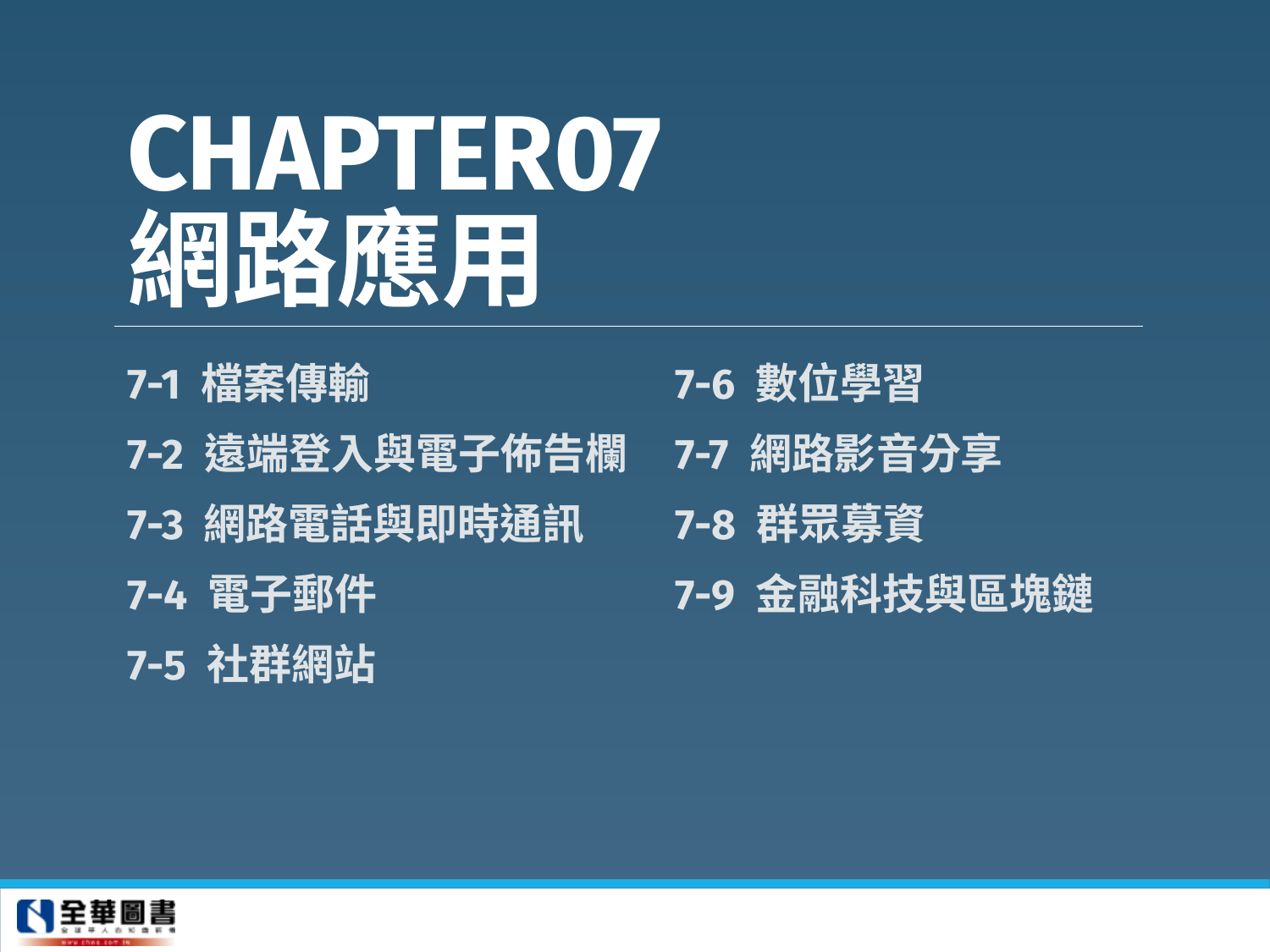

# CHAPTER07 網路應用
7-1 檔案傳輸
7-2 遠端登入與電子佈告欄
7-3 網路電話與即時通訊
7-4 電子郵件
7-5 社群網站
7-6 數位學習
7-7 網路影音分享
7-8 群眾募資
7-9 金融科技與區塊鏈
1